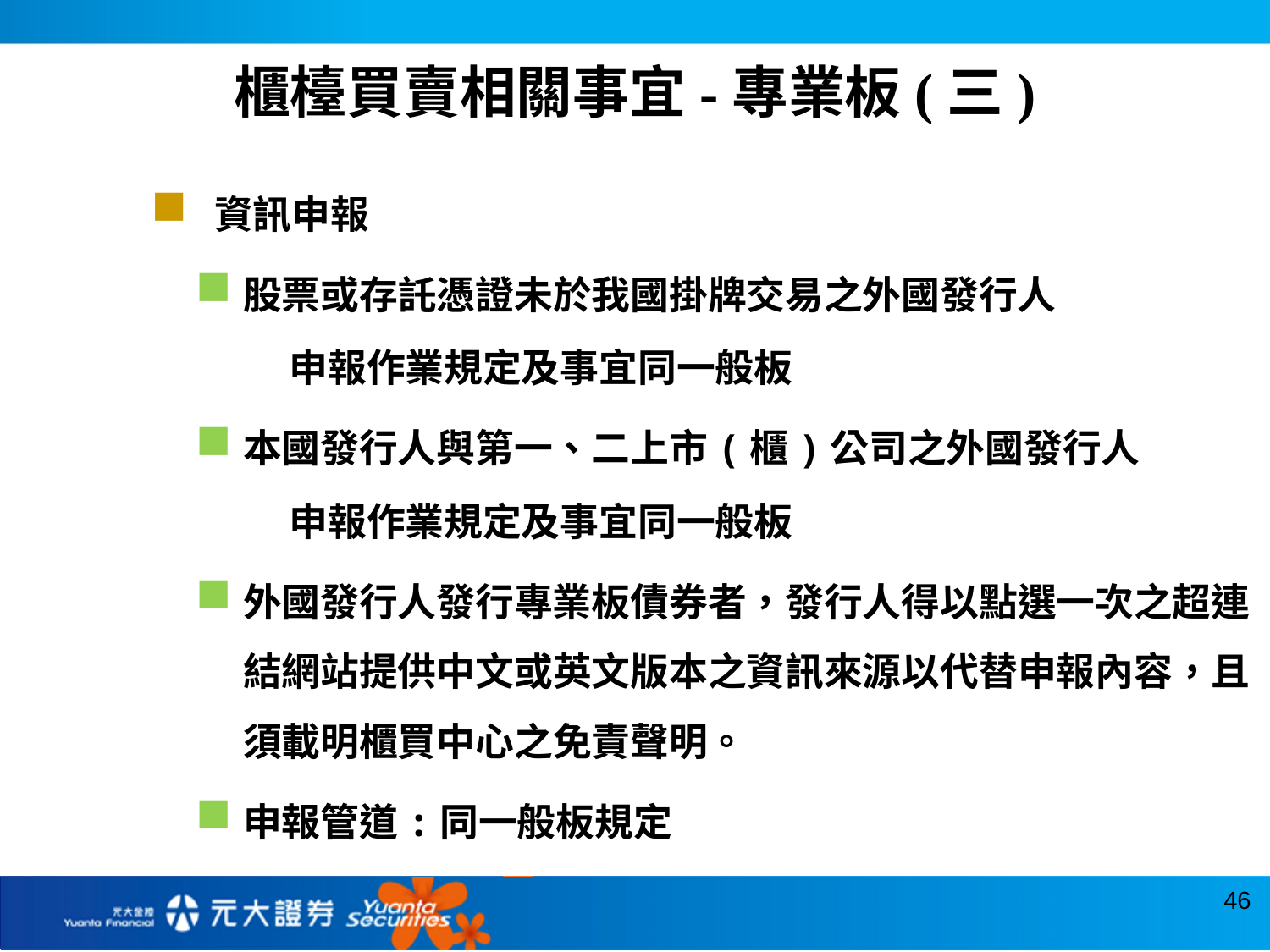

櫃檯買賣相關事宜-專業板(三)
資訊申報
股票或存託憑證未於我國掛牌交易之外國發行人
申報作業規定及事宜同一般板
本國發行人與第一、二上市(櫃)公司之外國發行人
申報作業規定及事宜同一般板
外國發行人發行專業板債券者，發行人得以點選一次之超連結網站提供中文或英文版本之資訊來源以代替申報內容，且須載明櫃買中心之免責聲明。
申報管道:同一般板規定